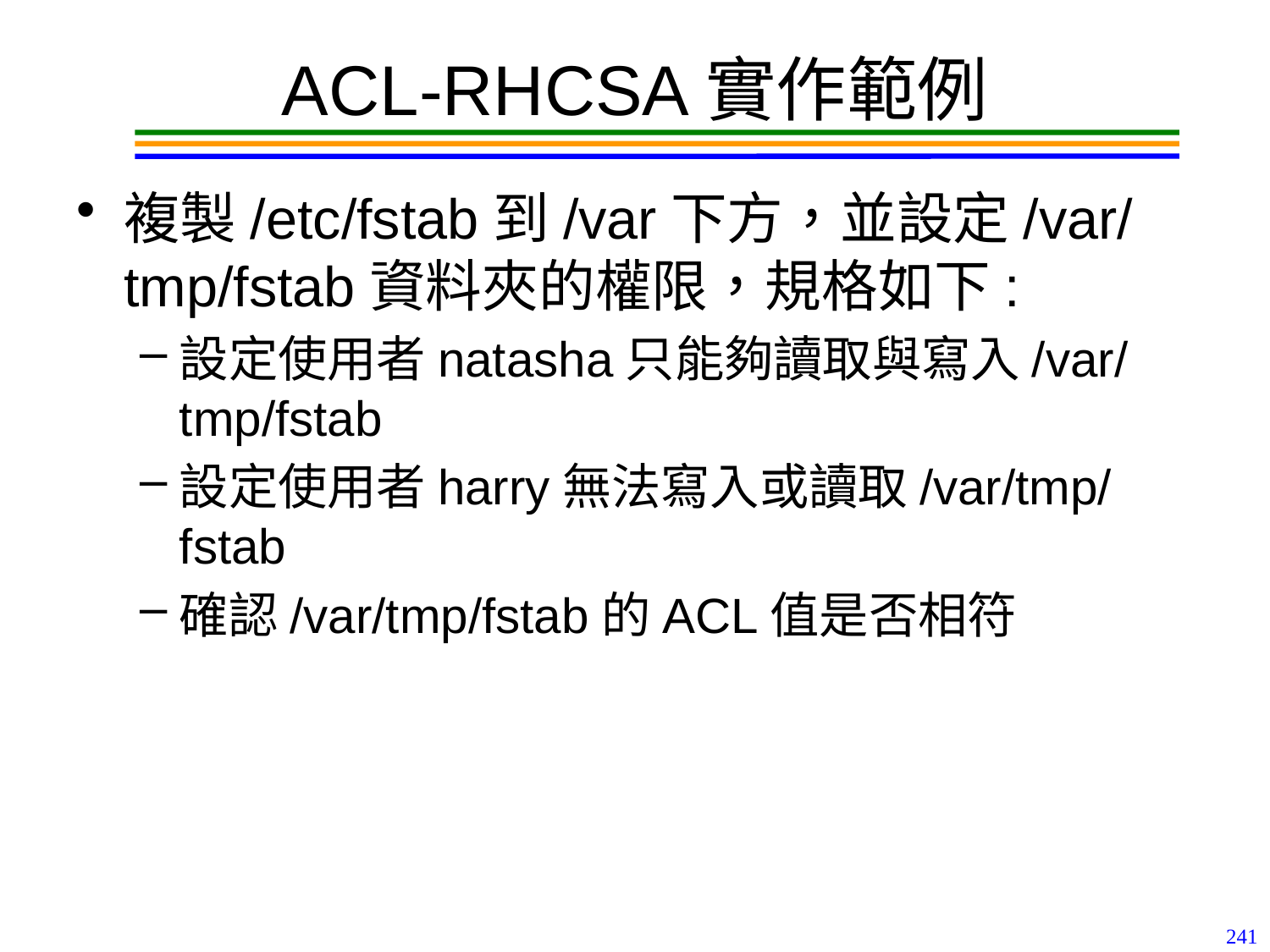

# ACL-RHCSA實作範例
複製/etc/fstab到/var下方，並設定/var/tmp/fstab資料夾的權限，規格如下:
設定使用者natasha只能夠讀取與寫入/var/tmp/fstab
設定使用者harry無法寫入或讀取/var/tmp/fstab
確認/var/tmp/fstab的ACL值是否相符

241